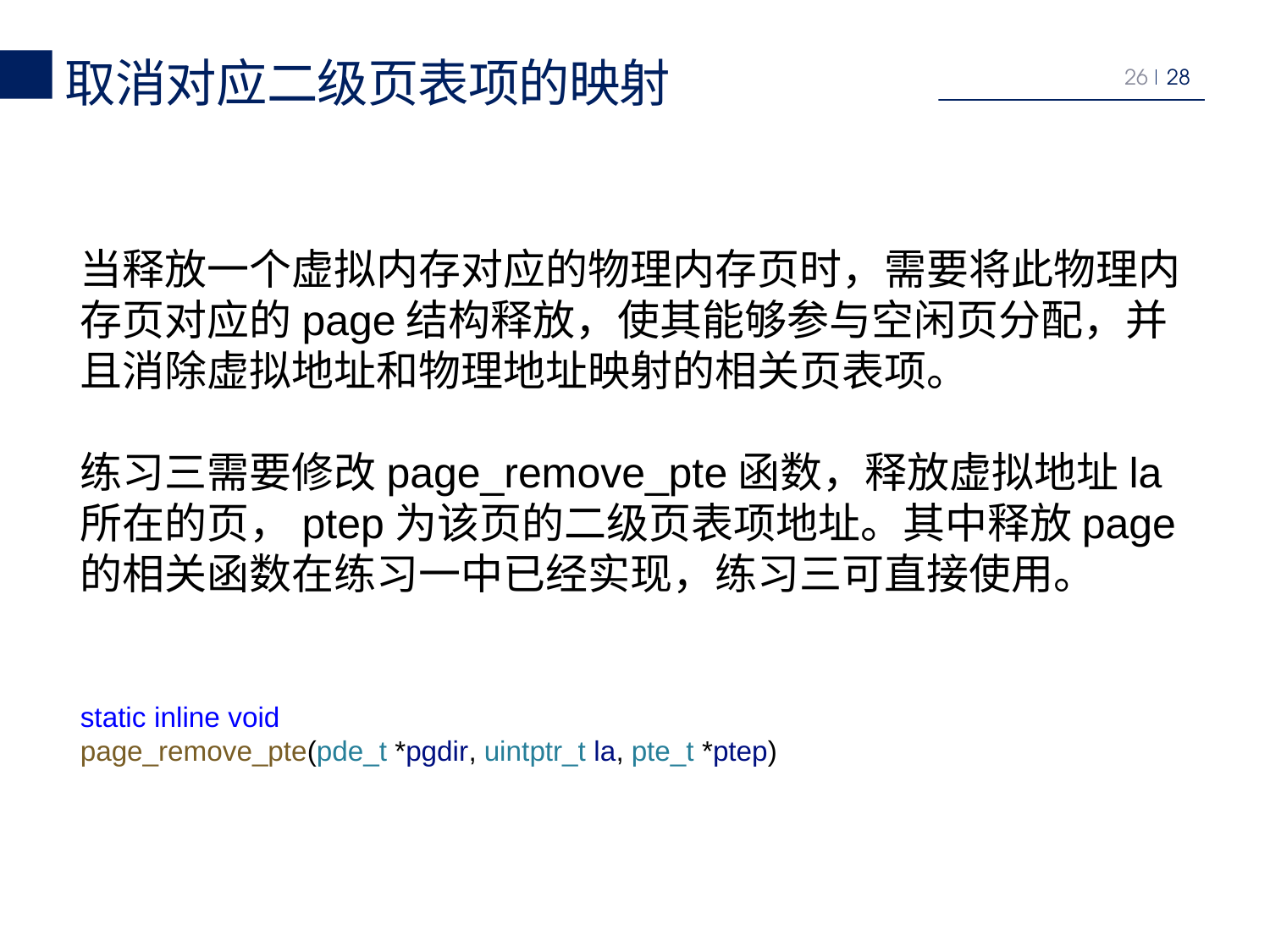

取消对应二级页表项的映射

26
当释放一个虚拟内存对应的物理内存页时，需要将此物理内存页对应的page结构释放，使其能够参与空闲页分配，并且消除虚拟地址和物理地址映射的相关页表项。

练习三需要修改page_remove_pte函数，释放虚拟地址la所在的页，ptep为该页的二级页表项地址。其中释放page的相关函数在练习一中已经实现，练习三可直接使用。

static inline void
page_remove_pte(pde_t *pgdir, uintptr_t la, pte_t *ptep)